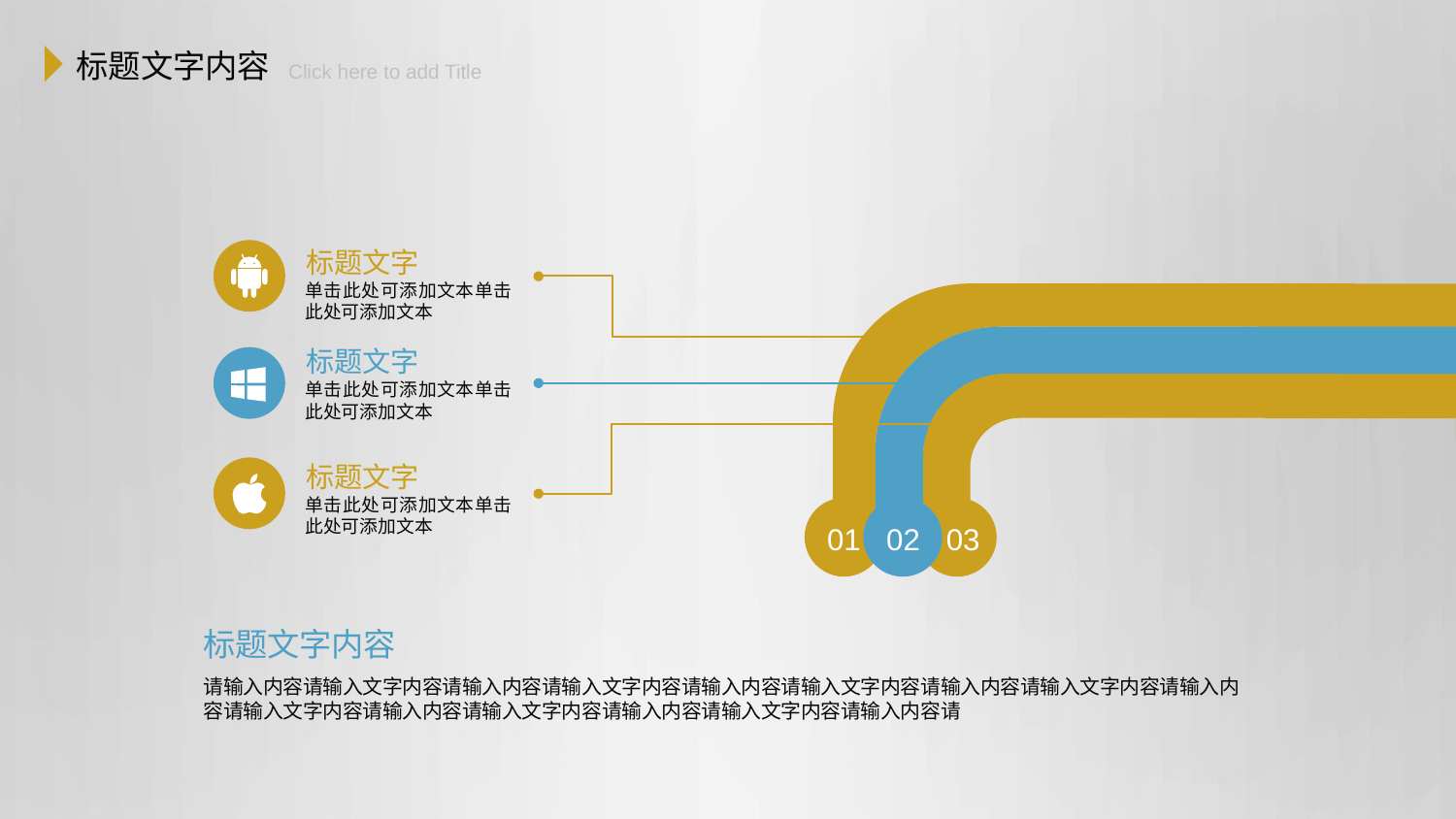

标题文字内容
  Click here to add Title

标题文字
单击此处可添加文本单击此处可添加文本

01

02
标题文字
单击此处可添加文本单击此处可添加文本

03

标题文字
单击此处可添加文本单击此处可添加文本

标题文字内容
请输入内容请输入文字内容请输入内容请输入文字内容请输入内容请输入文字内容请输入内容请输入文字内容请输入内容请输入文字内容请输入内容请输入文字内容请输入内容请输入文字内容请输入内容请